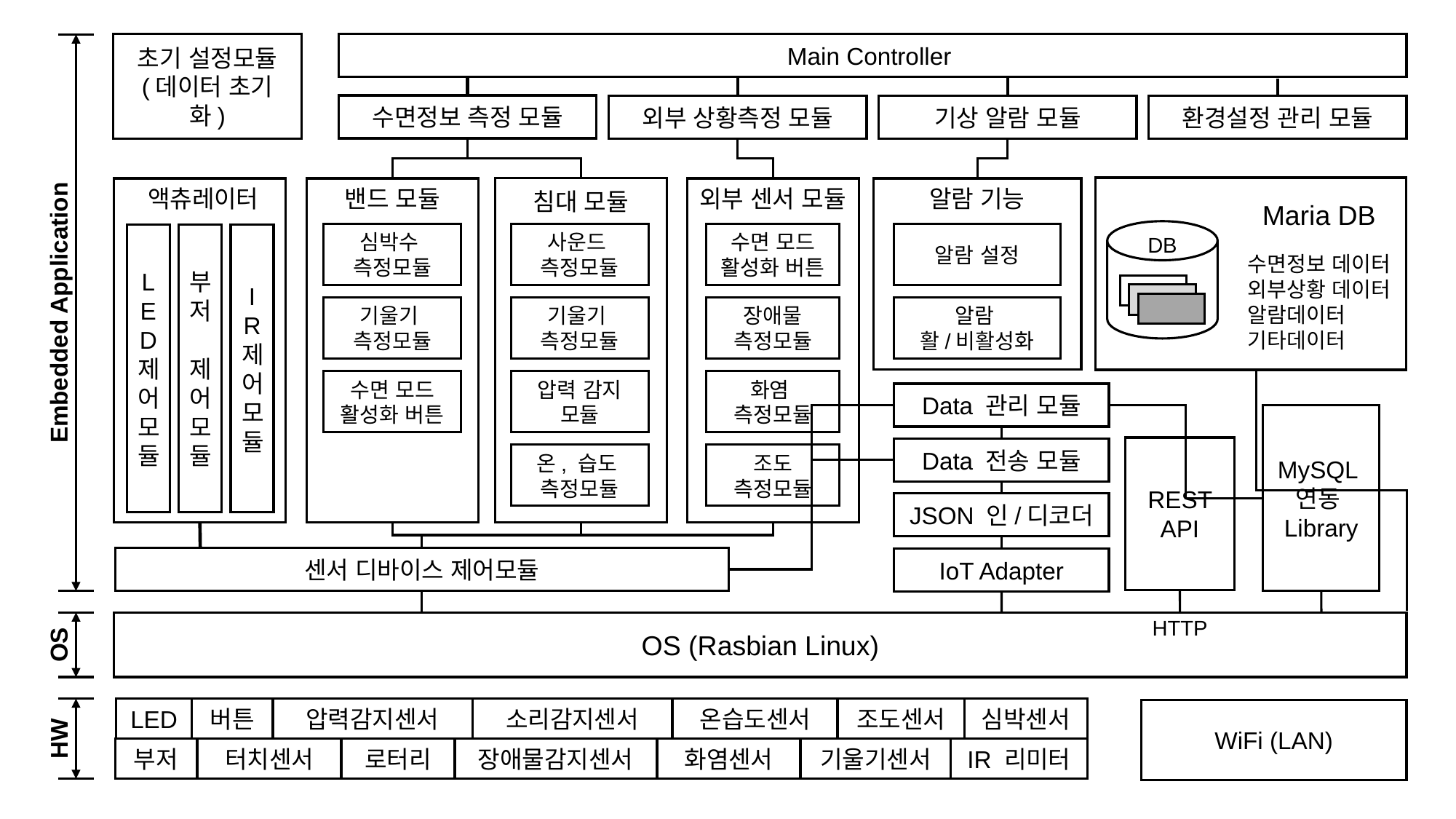

초기 설정모듈
(데이터 초기화)
Main Controller
Embedded Application
수면정보 측정 모듈
외부 상황측정 모듈
기상 알람 모듈
환경설정 관리 모듈

침대 모듈
사운드
측정모듈
기울기
측정모듈
압력 감지 모듈
온, 습도
측정모듈

액츄레이터

밴드 모듈
심박수
측정모듈
기울기
측정모듈
수면 모드 활성화 버튼
외부 센서 모듈

수면 모드 활성화 버튼
장애물
측정모듈
화염
측정모듈
조도
측정모듈

알람 기능
알람 설정
알람
활/비활성화
Maria DB
수면정보 데이터
외부상황 데이터
알람데이터
기타데이터

LED 제어모듈
부저  제어모듈
IR 제어모듈
DB

Data 관리 모듈
MySQL
연동
Library
REST API
Data 전송 모듈
JSON 인/디코더
센서 디바이스 제어모듈
IoT Adapter
HTTP
OS (Rasbian Linux)
OS
LED
버튼
압력감지센서
소리감지센서
온습도센서
조도센서
심박센서
HW
WiFi (LAN)
부저
터치센서
로터리
장애물감지센서
화염센서
기울기센서
IR 리미터